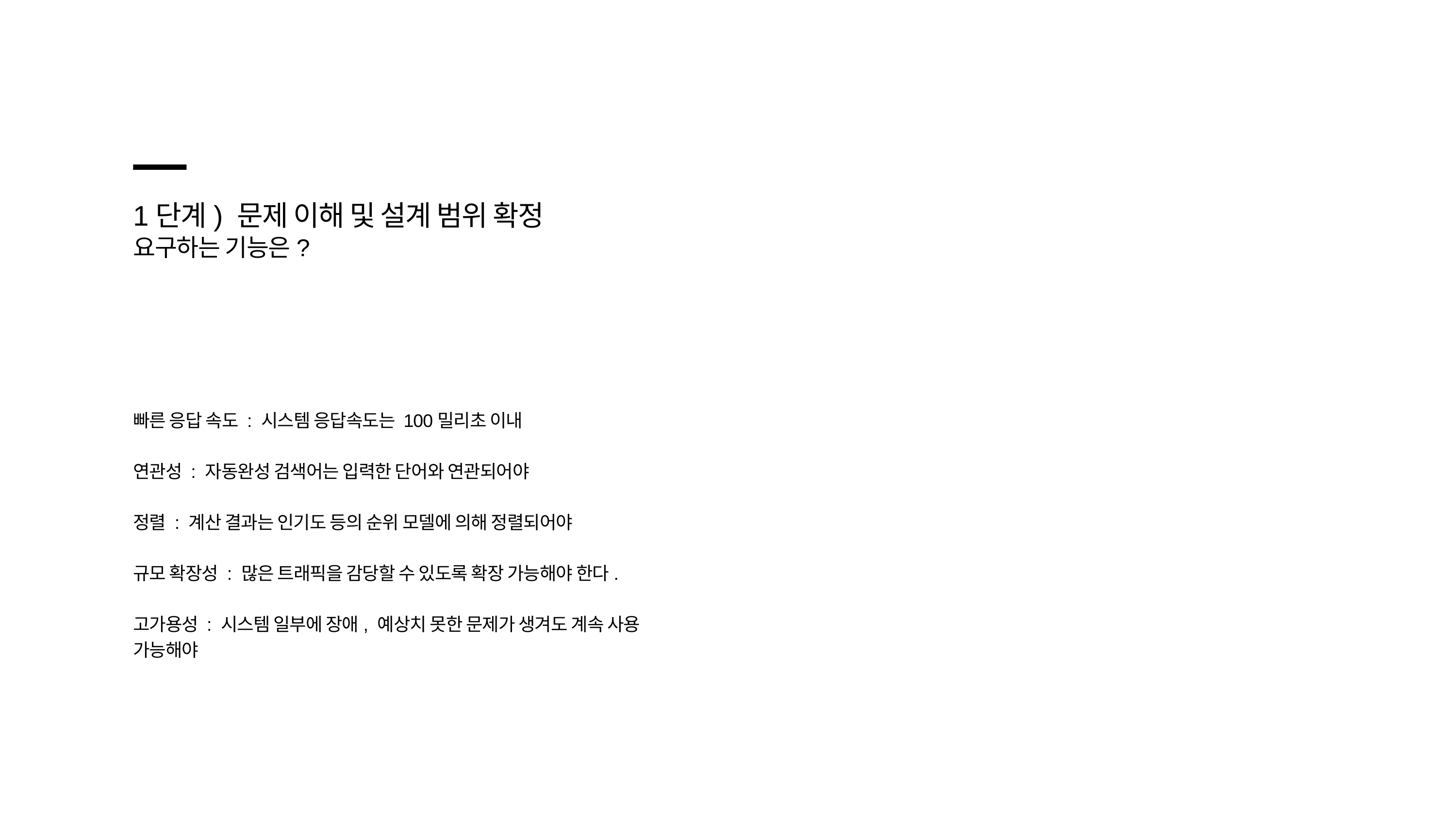

1단계) 문제 이해 및 설계 범위 확정
요구하는 기능은?
빠른 응답 속도 : 시스템 응답속도는 100밀리초 이내

연관성 : 자동완성 검색어는 입력한 단어와 연관되어야

정렬 : 계산 결과는 인기도 등의 순위 모델에 의해 정렬되어야

규모 확장성 : 많은 트래픽을 감당할 수 있도록 확장 가능해야 한다.

고가용성 : 시스템 일부에 장애, 예상치 못한 문제가 생겨도 계속 사용 가능해야